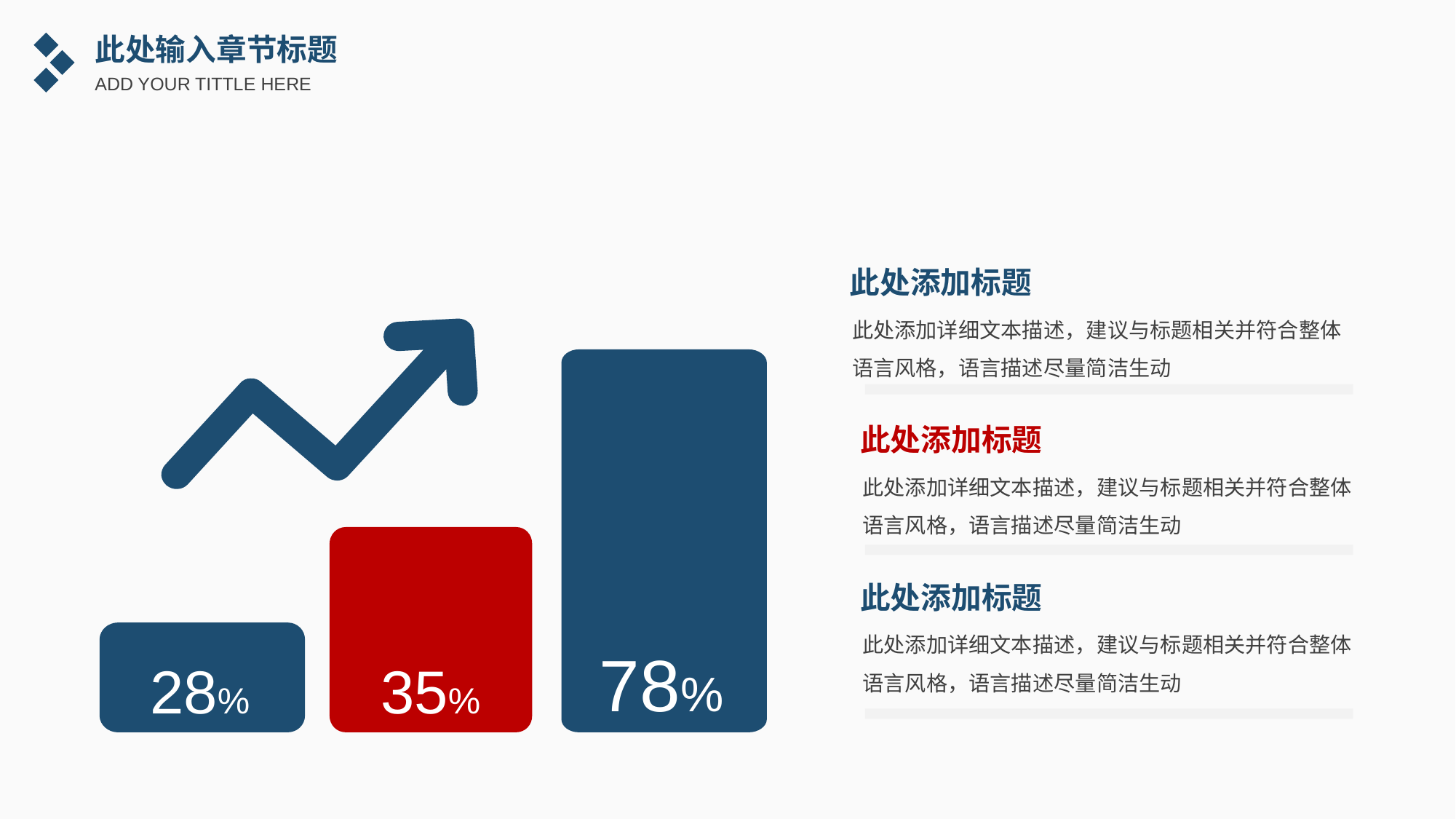

此处输入章节标题
ADD YOUR TITTLE HERE
此处添加标题
此处添加详细文本描述，建议与标题相关并符合整体语言风格，语言描述尽量简洁生动

此处添加标题
此处添加详细文本描述，建议与标题相关并符合整体语言风格，语言描述尽量简洁生动

此处添加标题
此处添加详细文本描述，建议与标题相关并符合整体语言风格，语言描述尽量简洁生动

78%
28%
35%